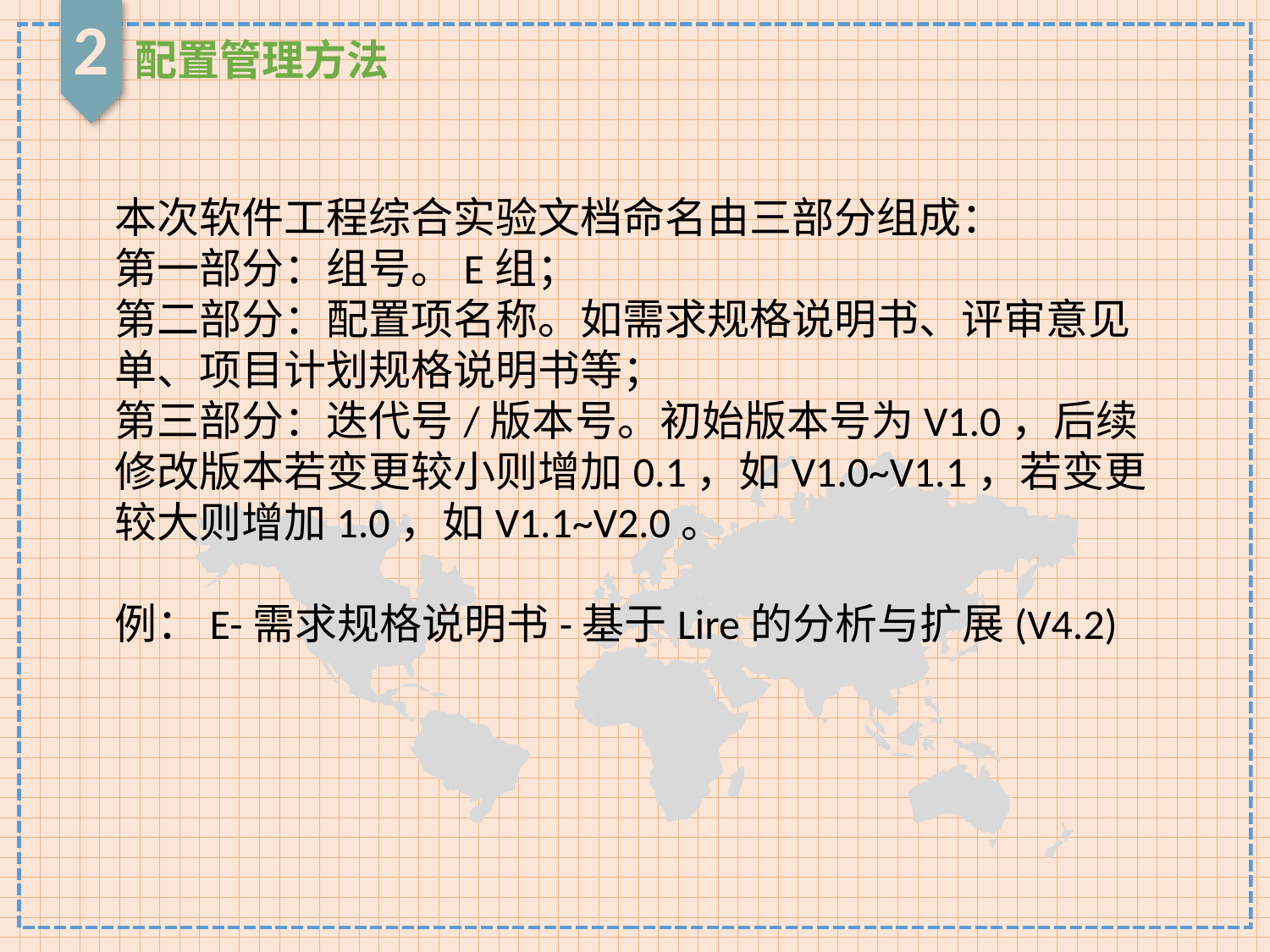

2
配置管理方法

本次软件工程综合实验文档命名由三部分组成：
第一部分：组号。E组；
第二部分：配置项名称。如需求规格说明书、评审意见单、项目计划规格说明书等；
第三部分：迭代号/版本号。初始版本号为V1.0，后续修改版本若变更较小则增加0.1，如V1.0~V1.1，若变更较大则增加1.0，如V1.1~V2.0。

例：E-需求规格说明书-基于Lire的分析与扩展(V4.2)